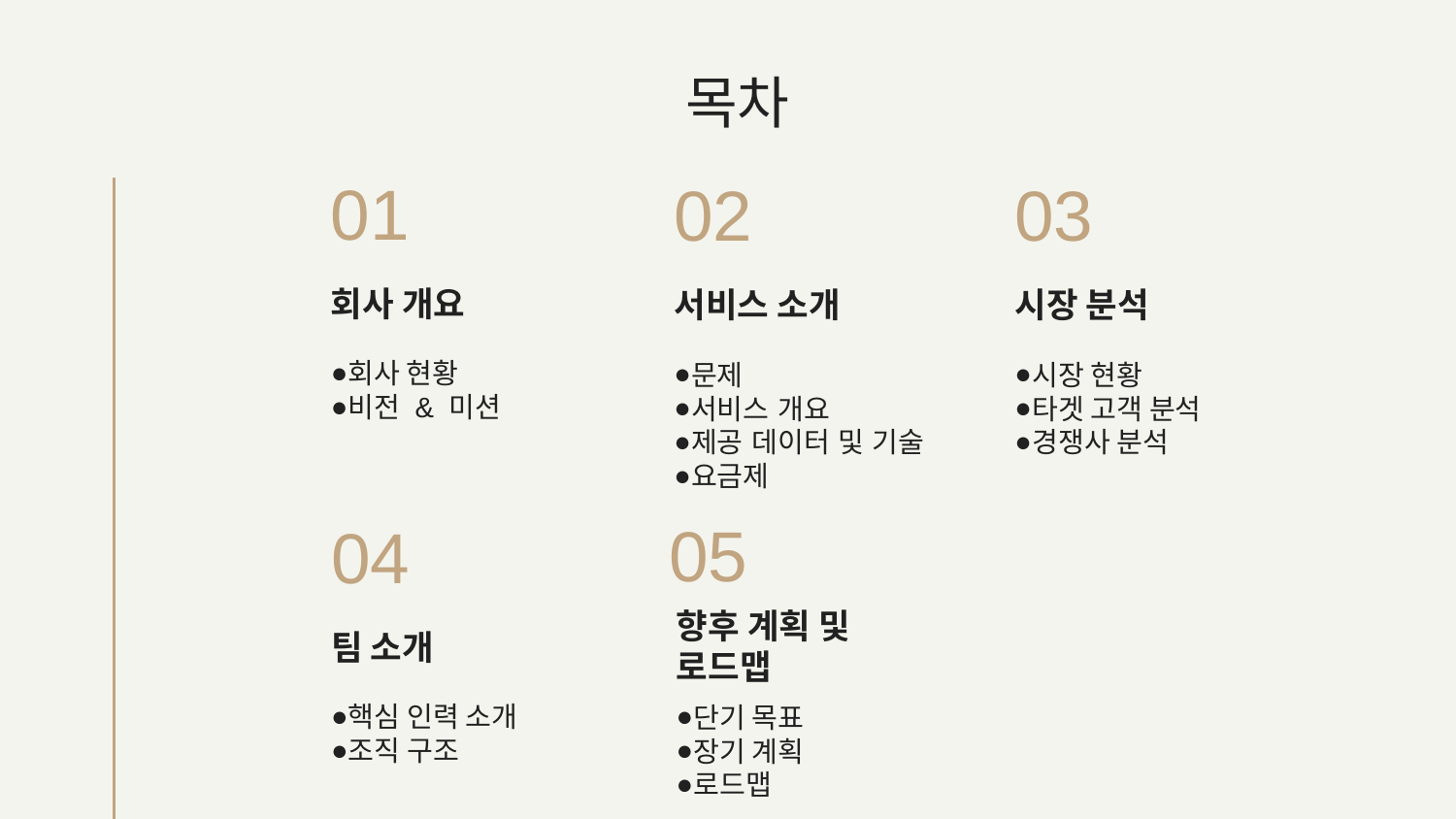

# 목차
01
02
03
회사 개요
서비스 소개
시장 분석
회사 현황
비전 & 미션
시장 현황
타겟 고객 분석
경쟁사 분석
문제
서비스 개요
제공 데이터 및 기술
요금제
05
04
향후 계획 및 로드맵
팀 소개
핵심 인력 소개
조직 구조
단기 목표
장기 계획
로드맵